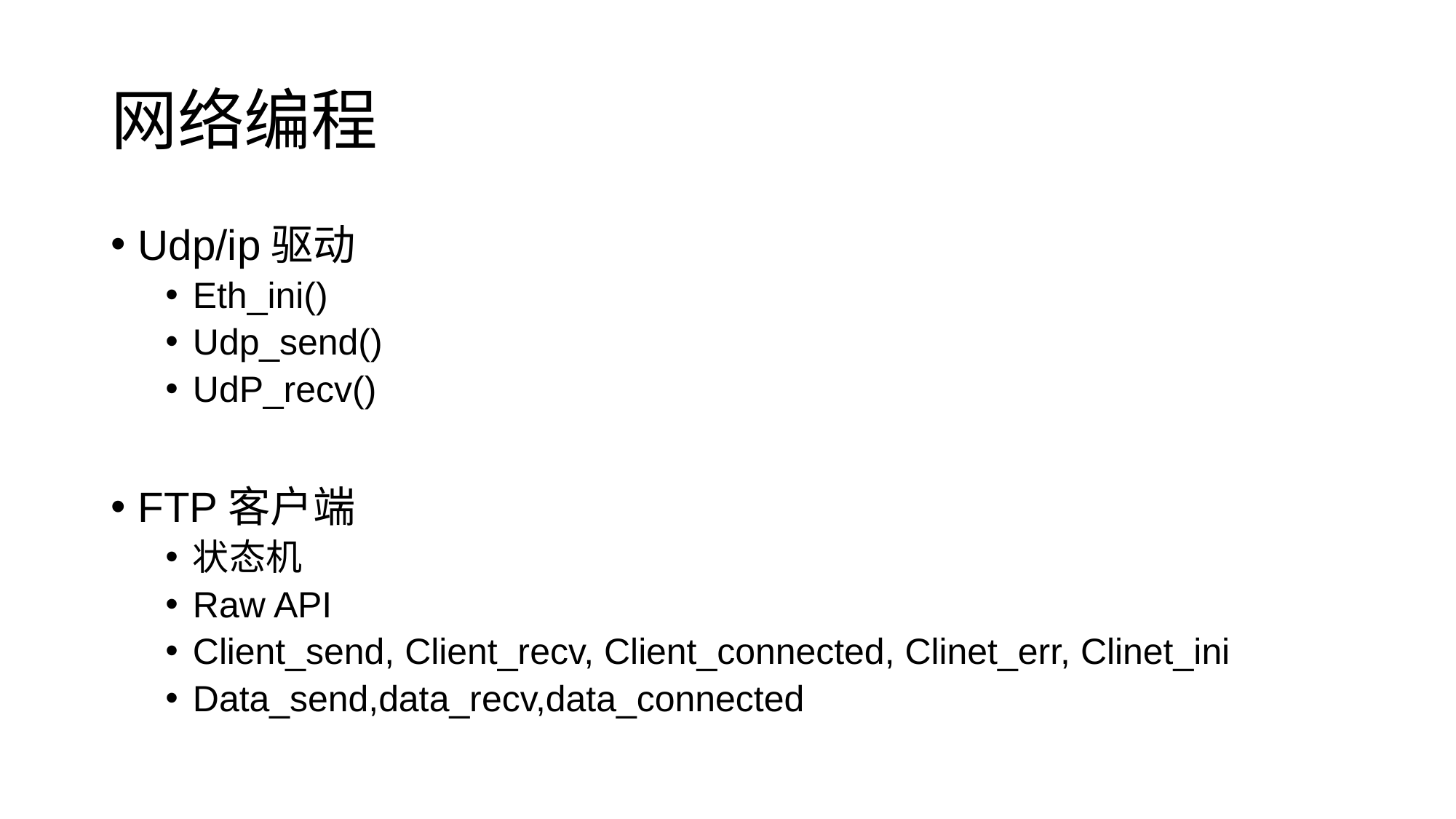

# 网络编程
Udp/ip驱动
Eth_ini()
Udp_send()
UdP_recv()

FTP客户端
状态机
Raw API
Client_send, Client_recv, Client_connected, Clinet_err, Clinet_ini
Data_send,data_recv,data_connected